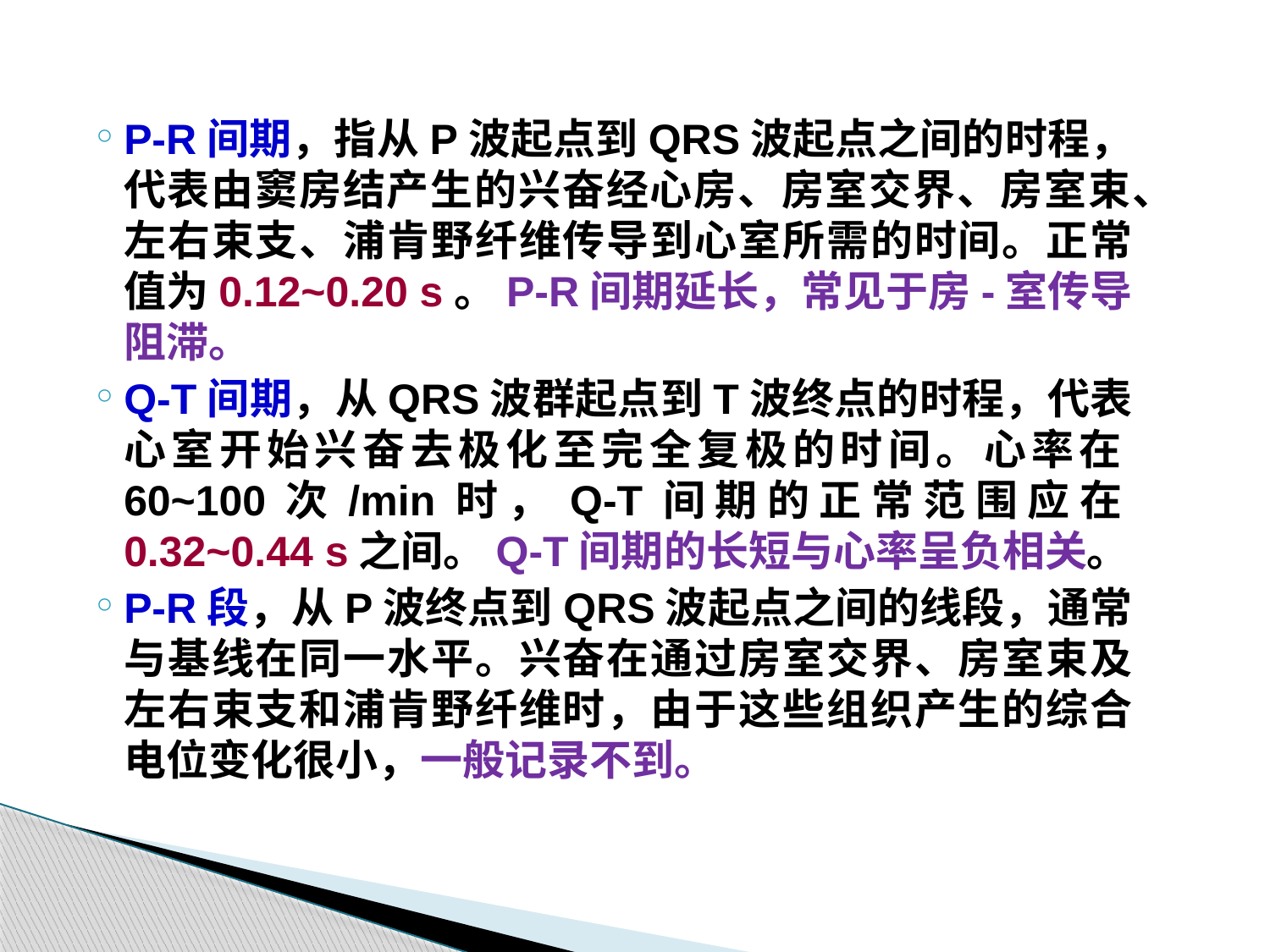

P-R间期，指从P波起点到QRS波起点之间的时程，代表由窦房结产生的兴奋经心房、房室交界、房室束、左右束支、浦肯野纤维传导到心室所需的时间。正常值为0.12~0.20 s。P-R间期延长，常见于房-室传导阻滞。
Q-T间期，从QRS波群起点到T波终点的时程，代表心室开始兴奋去极化至完全复极的时间。心率在60~100次/min时，Q-T间期的正常范围应在0.32~0.44 s之间。Q-T间期的长短与心率呈负相关。
P-R段，从P波终点到QRS波起点之间的线段，通常与基线在同一水平。兴奋在通过房室交界、房室束及左右束支和浦肯野纤维时，由于这些组织产生的综合电位变化很小，一般记录不到。